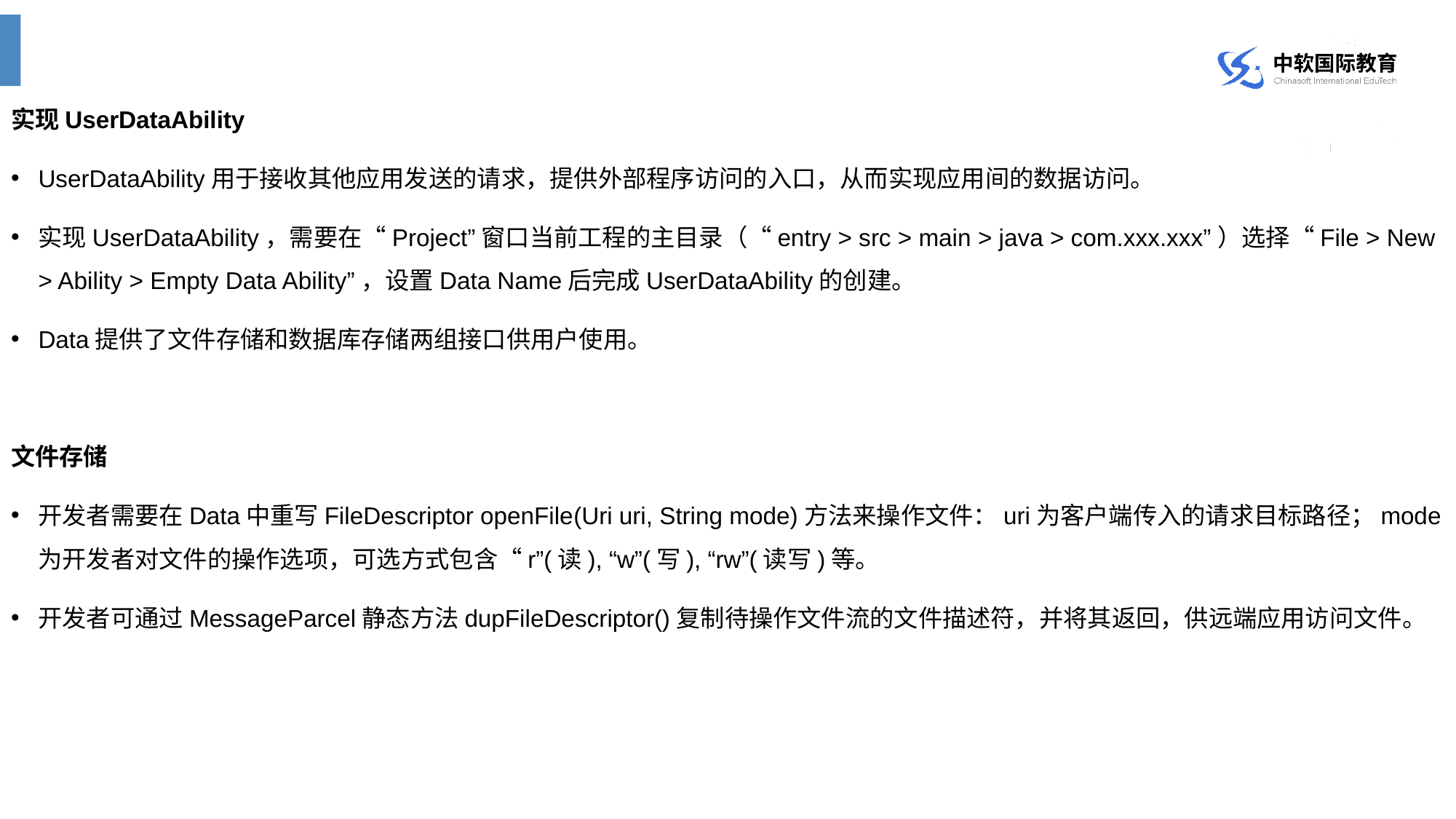

实现UserDataAbility
UserDataAbility用于接收其他应用发送的请求，提供外部程序访问的入口，从而实现应用间的数据访问。
实现UserDataAbility，需要在“Project”窗口当前工程的主目录（“entry > src > main > java > com.xxx.xxx”）选择“File > New > Ability > Empty Data Ability”，设置Data Name后完成UserDataAbility的创建。
Data提供了文件存储和数据库存储两组接口供用户使用。

文件存储
开发者需要在Data中重写FileDescriptor openFile​(Uri uri, String mode)方法来操作文件：uri为客户端传入的请求目标路径；mode为开发者对文件的操作选项，可选方式包含“r”(读), “w”(写), “rw”(读写)等。
开发者可通过MessageParcel静态方法dupFileDescriptor()复制待操作文件流的文件描述符，并将其返回，供远端应用访问文件。